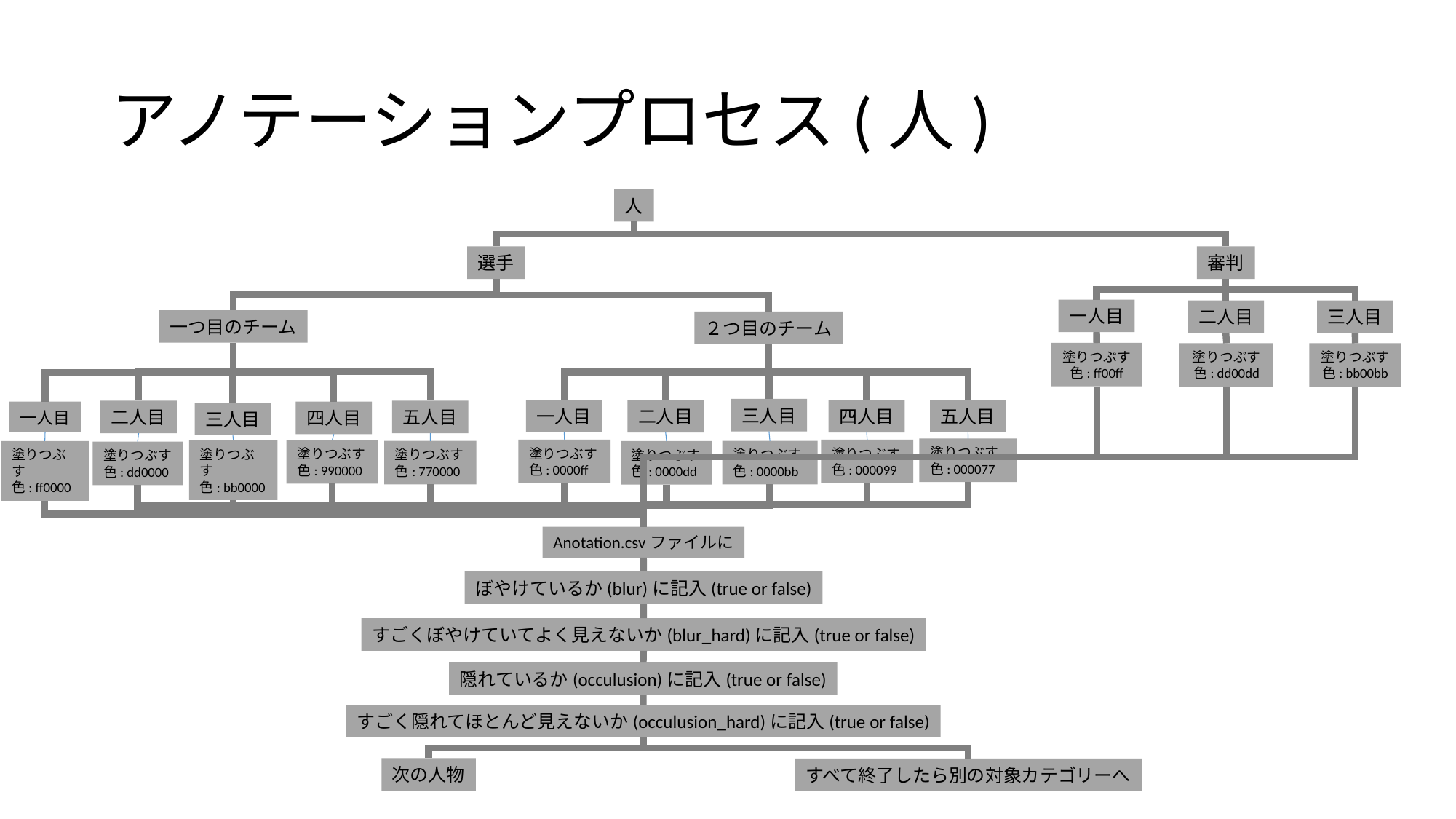

# アノテーションプロセス(人)
人
選手
審判
一人目
二人目
三人目
一つ目のチーム
２つ目のチーム
塗りつぶす
色: ff00ff
塗りつぶす
色: dd00dd
塗りつぶす
色: bb00bb
三人目
一人目
五人目
二人目
四人目
二人目
五人目
一人目
四人目
三人目
塗りつぶす
色: 000077
塗りつぶす
色: 0000ff
塗りつぶす
色: 000099
塗りつぶす
色: 990000
塗りつぶす
色: bb0000
塗りつぶす
色: ff0000
塗りつぶす
色: 770000
塗りつぶす
色: 0000bb
塗りつぶす
色: 0000dd
塗りつぶす
色: dd0000
Anotation.csvファイルに
ぼやけているか(blur)に記入(true or false)
すごくぼやけていてよく見えないか(blur_hard)に記入(true or false)
隠れているか(occulusion)に記入(true or false)
すごく隠れてほとんど見えないか(occulusion_hard)に記入(true or false)
次の人物
すべて終了したら別の対象カテゴリーへ